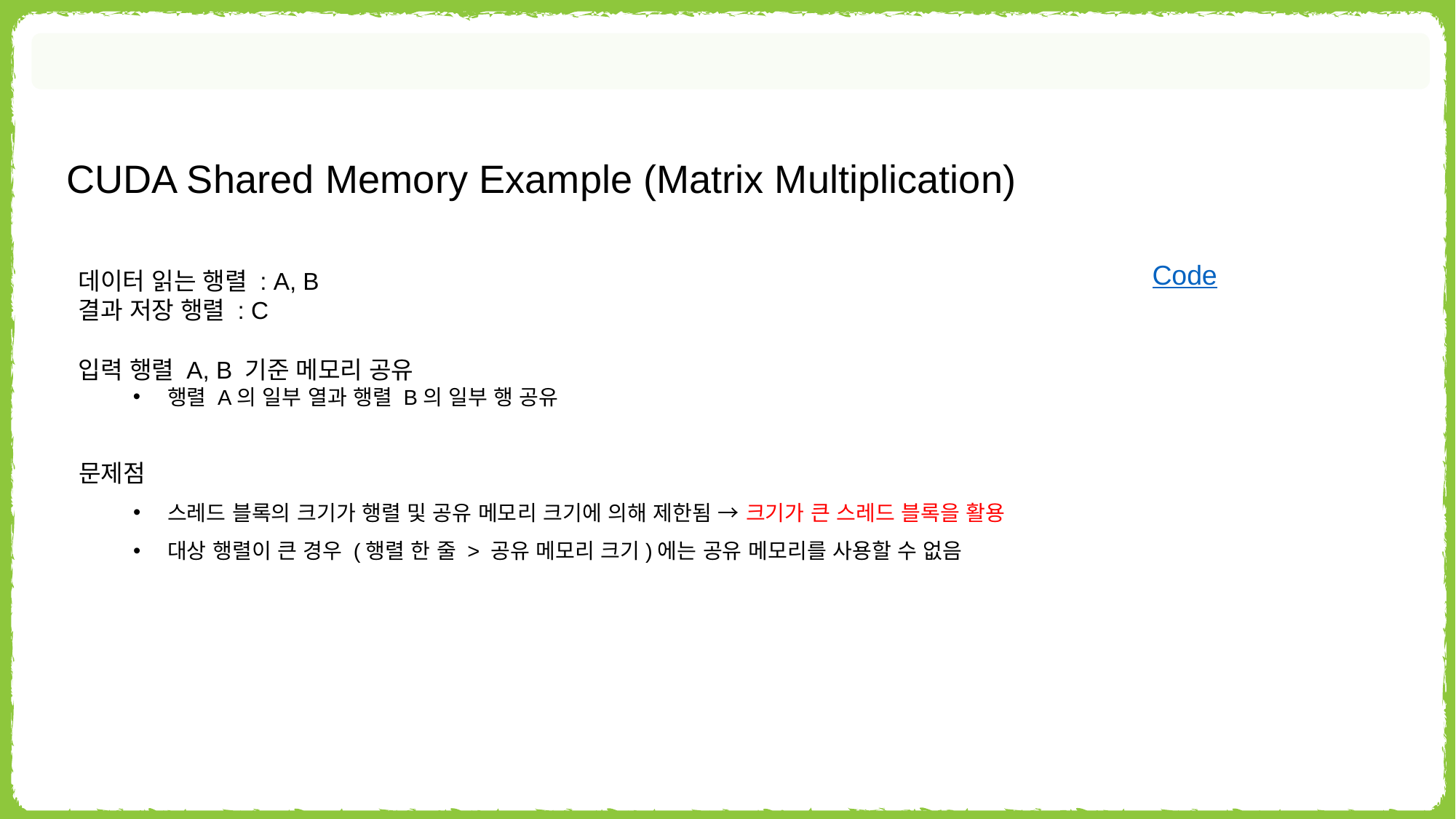

CUDA Shared Memory Example (Matrix Multiplication)
Code
데이터 읽는 행렬 : A, B
결과 저장 행렬 : C
입력 행렬 A, B 기준 메모리 공유
행렬 A의 일부 열과 행렬 B의 일부 행 공유
문제점
스레드 블록의 크기가 행렬 및 공유 메모리 크기에 의해 제한됨 → 크기가 큰 스레드 블록을 활용
대상 행렬이 큰 경우 (행렬 한 줄 > 공유 메모리 크기)에는 공유 메모리를 사용할 수 없음